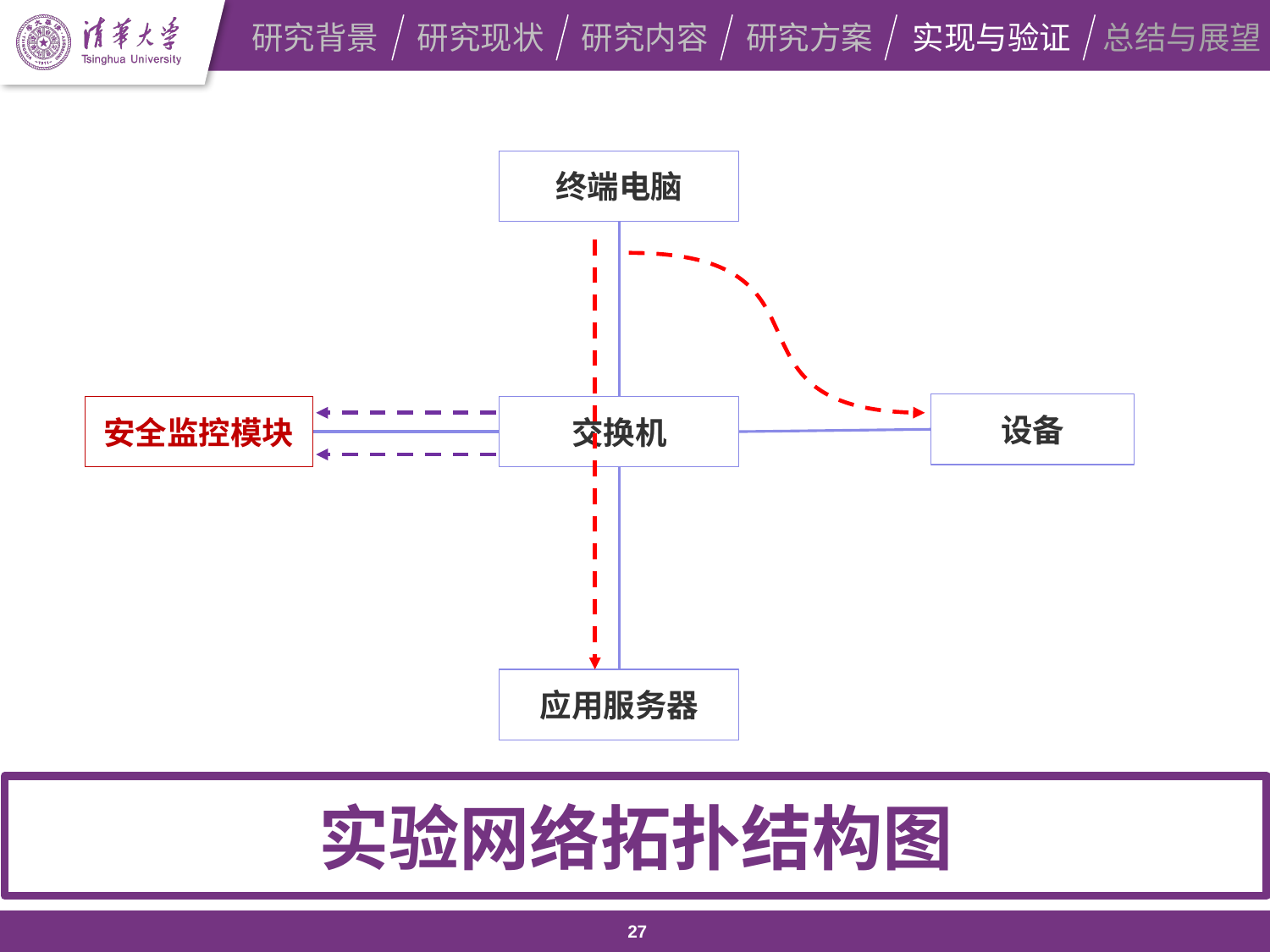

研究背景
研究现状
研究内容
研究方案
实现与验证
总结与展望
终端电脑

设备
安全监控模块
交换机
应用服务器

实验网络拓扑结构图